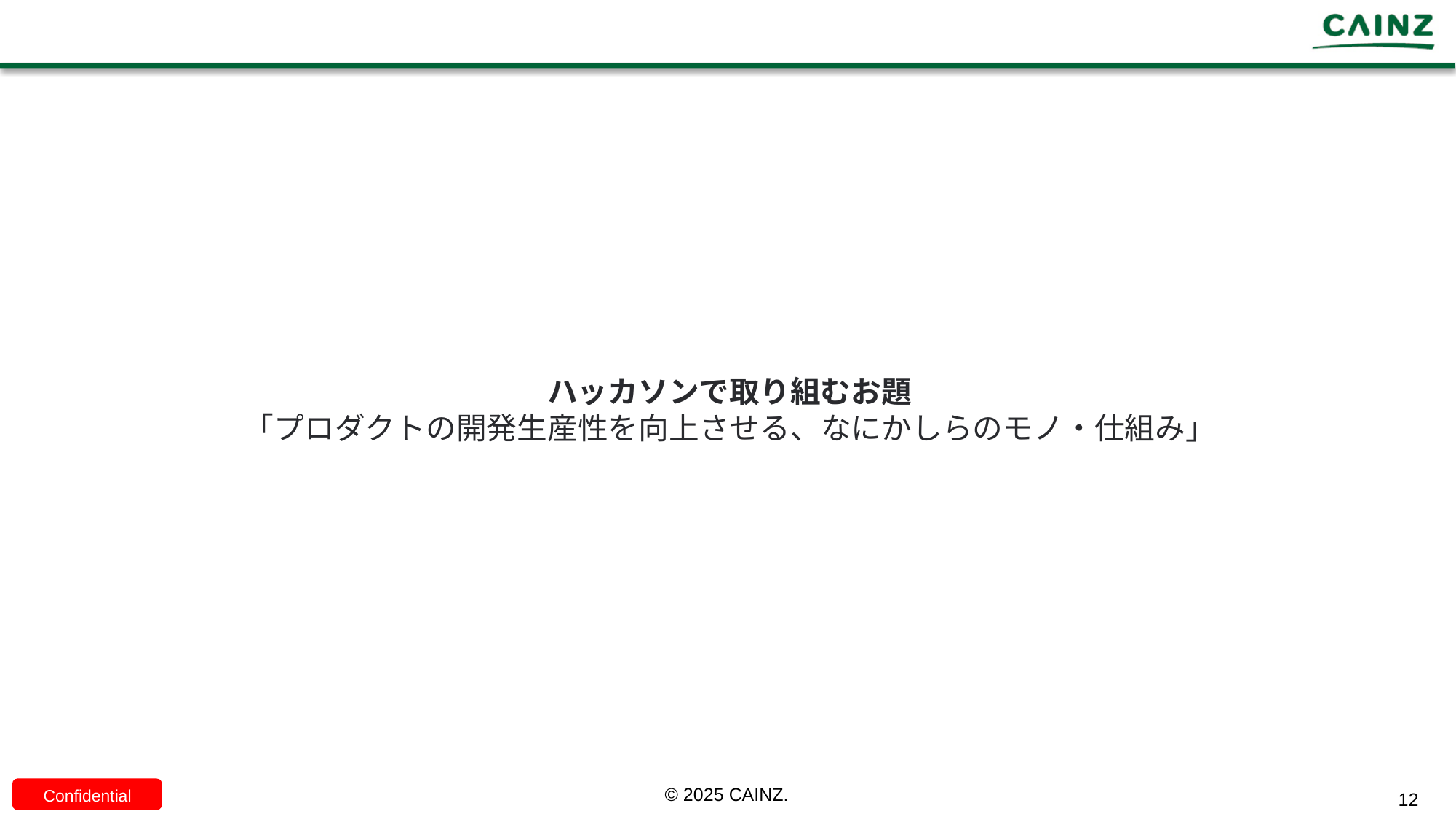

ハッカソンで取り組むお題
「プロダクトの開発生産性を向上させる、なにかしらのモノ・仕組み」